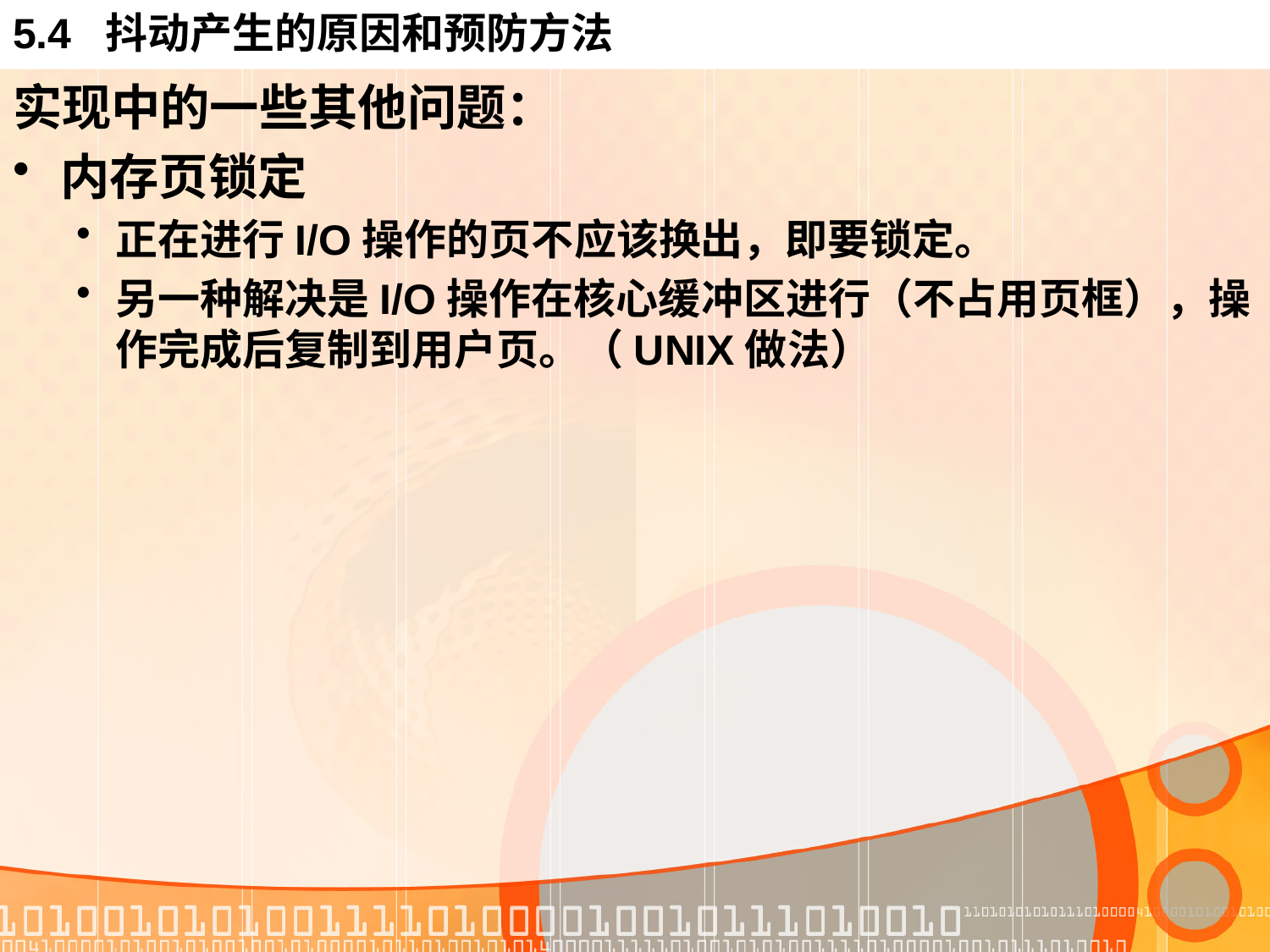

# 5.4  抖动产生的原因和预防方法
实现中的一些其他问题：
内存页锁定
正在进行I/O操作的页不应该换出，即要锁定。
另一种解决是I/O操作在核心缓冲区进行（不占用页框），操作完成后复制到用户页。（UNIX做法）